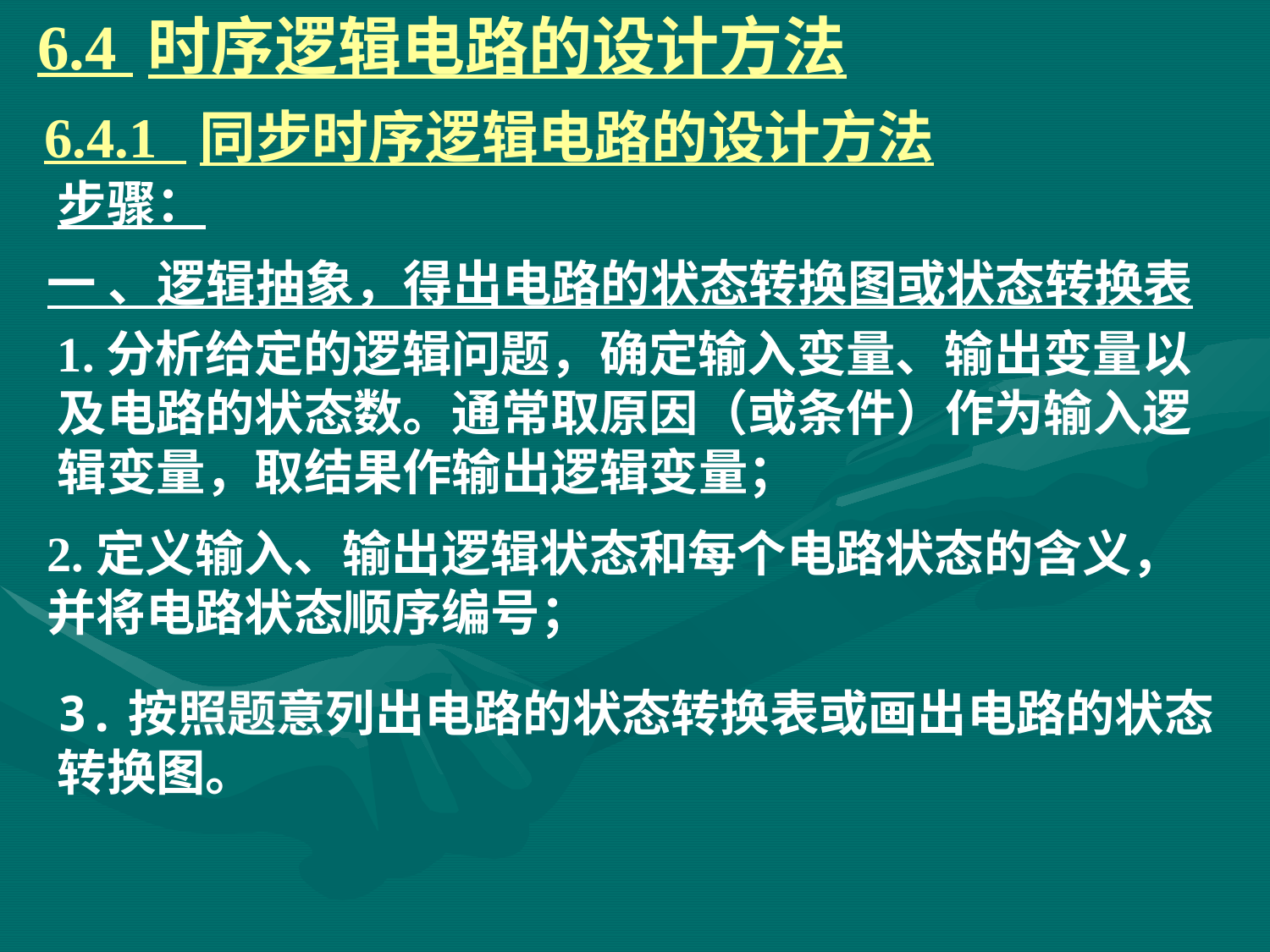

6.4 时序逻辑电路的设计方法
6.4.1  同步时序逻辑电路的设计方法
步骤：
一 、逻辑抽象，得出电路的状态转换图或状态转换表
1.分析给定的逻辑问题，确定输入变量、输出变量以及电路的状态数。通常取原因（或条件）作为输入逻辑变量，取结果作输出逻辑变量；
2.定义输入、输出逻辑状态和每个电路状态的含义，并将电路状态顺序编号；
3.按照题意列出电路的状态转换表或画出电路的状态转换图。